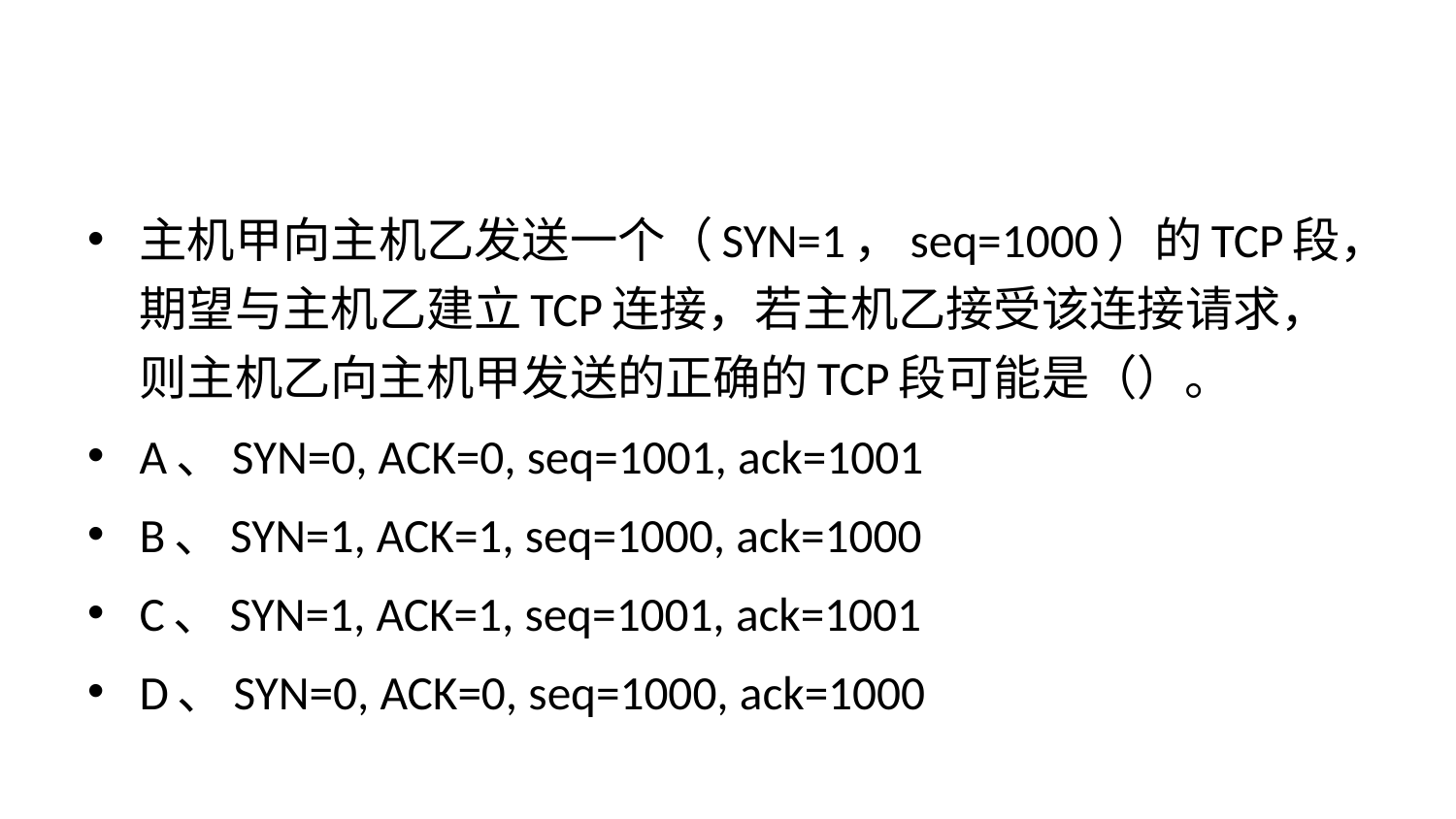

#
主机甲向主机乙发送一个（SYN=1，seq=1000）的TCP段，期望与主机乙建立TCP连接，若主机乙接受该连接请求，则主机乙向主机甲发送的正确的TCP段可能是（）。
A、SYN=0, ACK=0, seq=1001, ack=1001
B、SYN=1, ACK=1, seq=1000, ack=1000
C、SYN=1, ACK=1, seq=1001, ack=1001
D、SYN=0, ACK=0, seq=1000, ack=1000